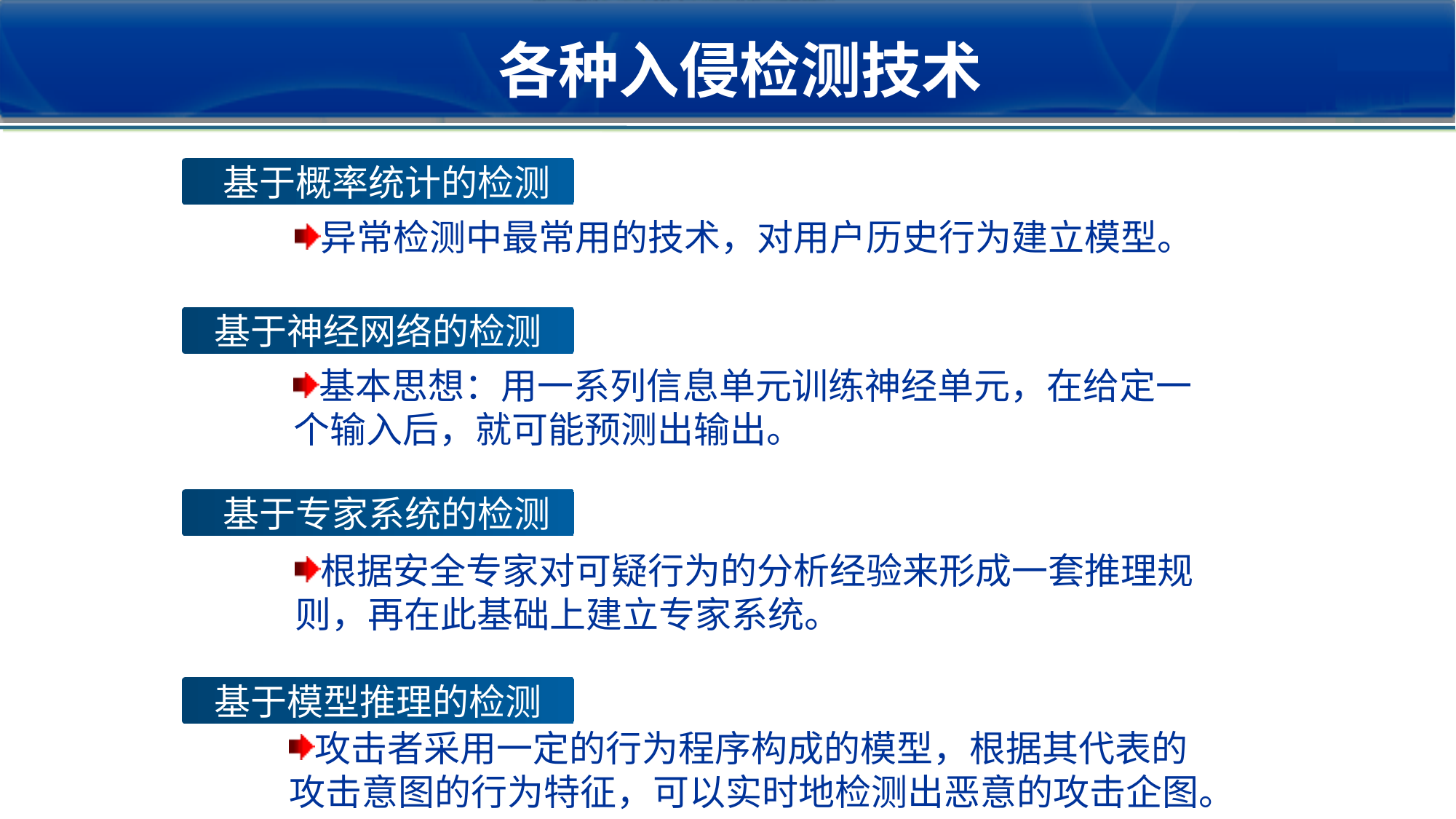

各种入侵检测技术
 基于概率统计的检测
异常检测中最常用的技术，对用户历史行为建立模型。
基于神经网络的检测
基本思想：用一系列信息单元训练神经单元，在给定一个输入后，就可能预测出输出。
 基于专家系统的检测
根据安全专家对可疑行为的分析经验来形成一套推理规则，再在此基础上建立专家系统。
基于模型推理的检测
攻击者采用一定的行为程序构成的模型，根据其代表的攻击意图的行为特征，可以实时地检测出恶意的攻击企图。